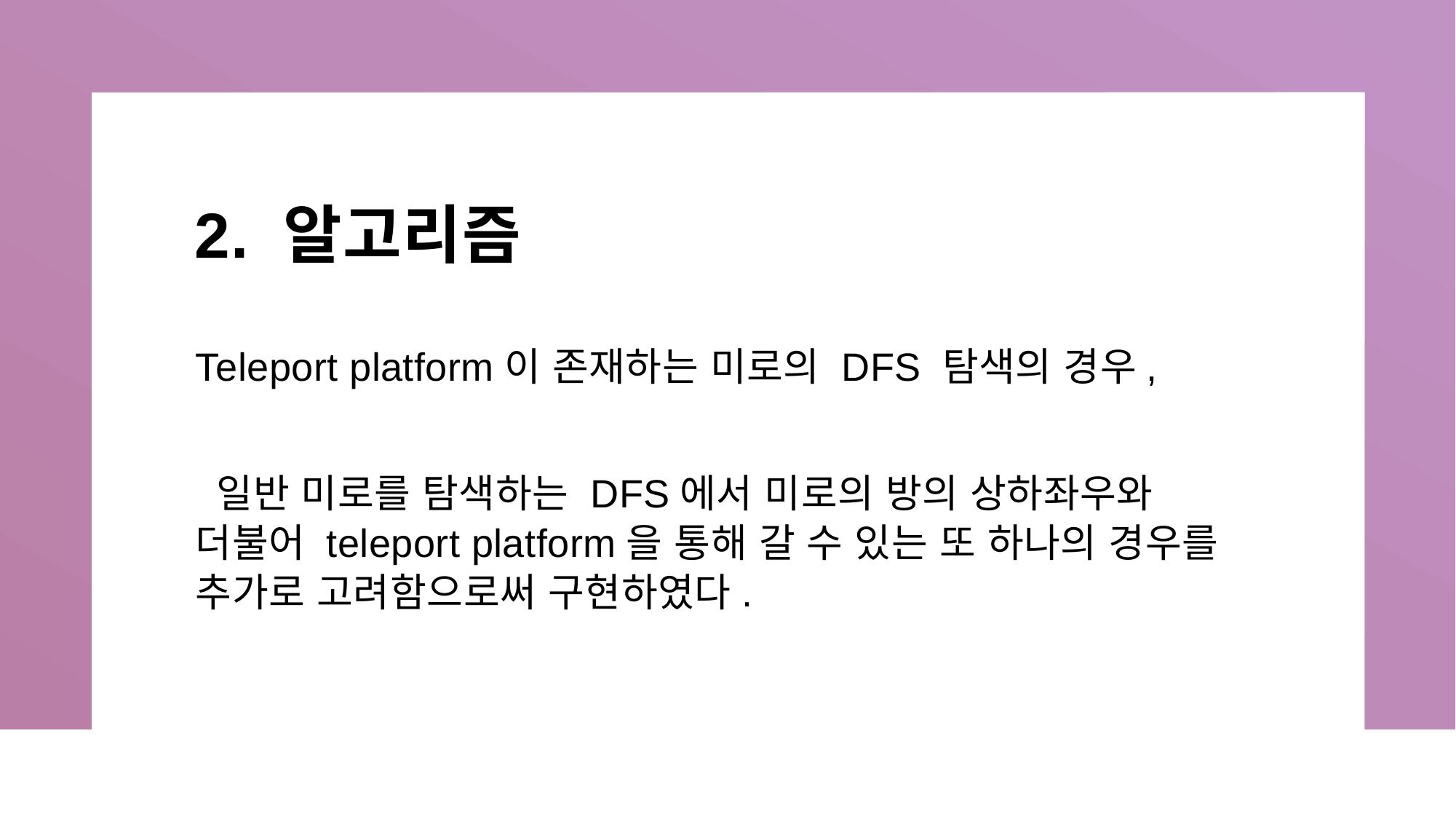

# 2. 알고리즘
Teleport platform이 존재하는 미로의 DFS 탐색의 경우,

 일반 미로를 탐색하는 DFS에서 미로의 방의 상하좌우와 더불어 teleport platform을 통해 갈 수 있는 또 하나의 경우를 추가로 고려함으로써 구현하였다.